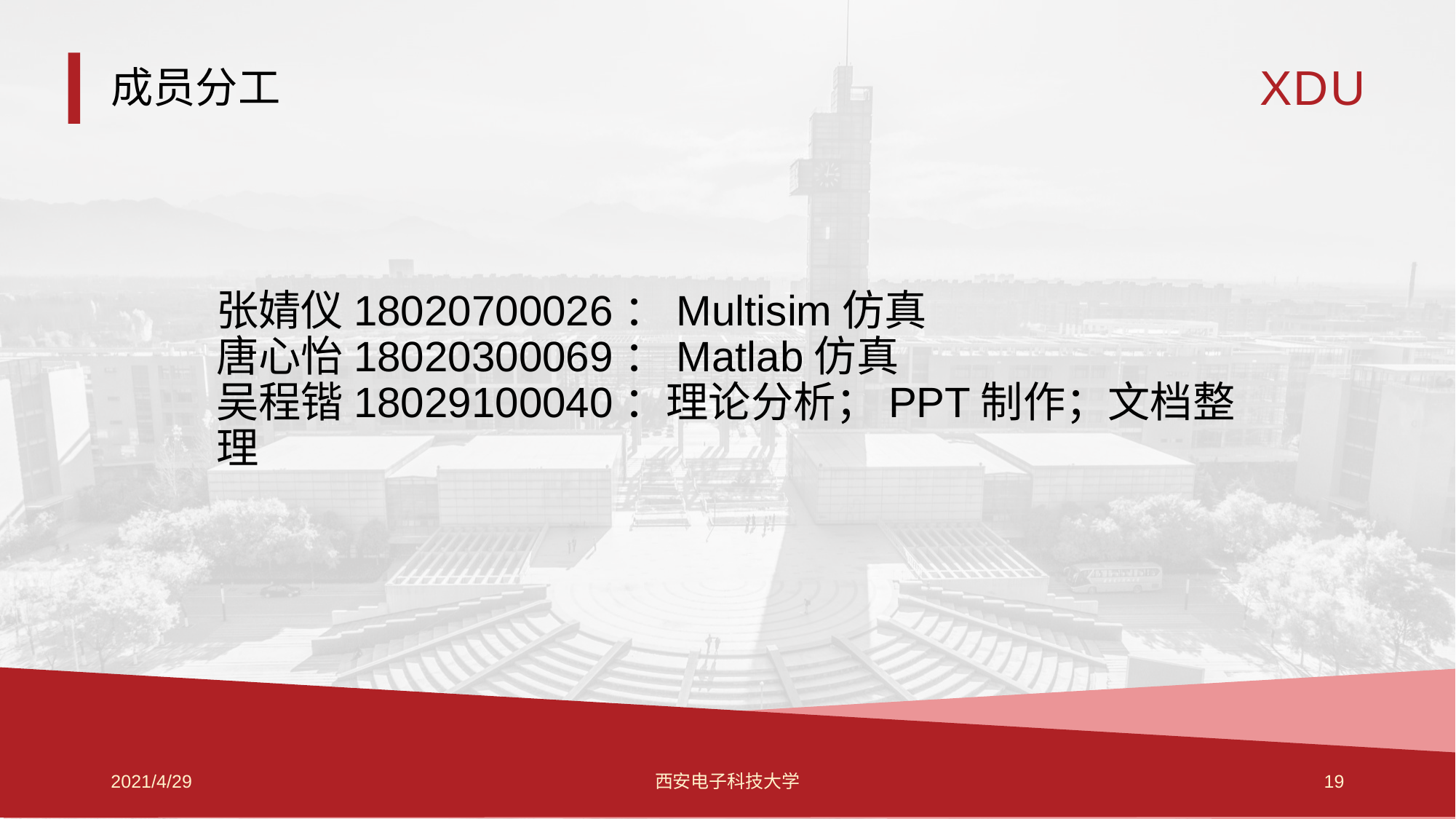

# 成员分工
张婧仪18020700026：Multisim仿真
唐心怡18020300069：Matlab仿真
吴程锴18029100040：理论分析；PPT制作；文档整理

2021/4/29
西安电子科技大学
19